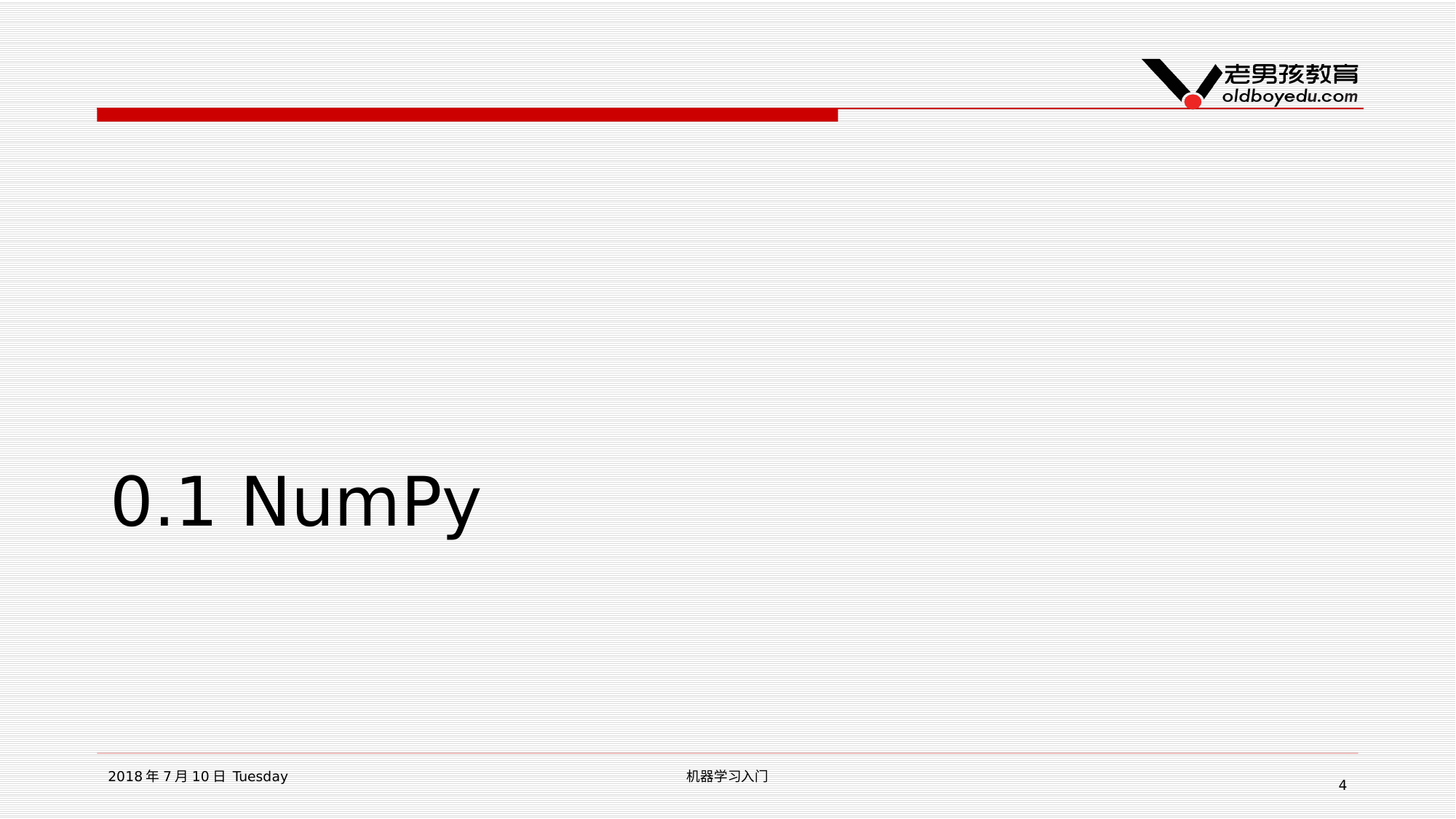

# 0.1 NumPy

2018年7月10日 Tuesday
机器学习入门
4